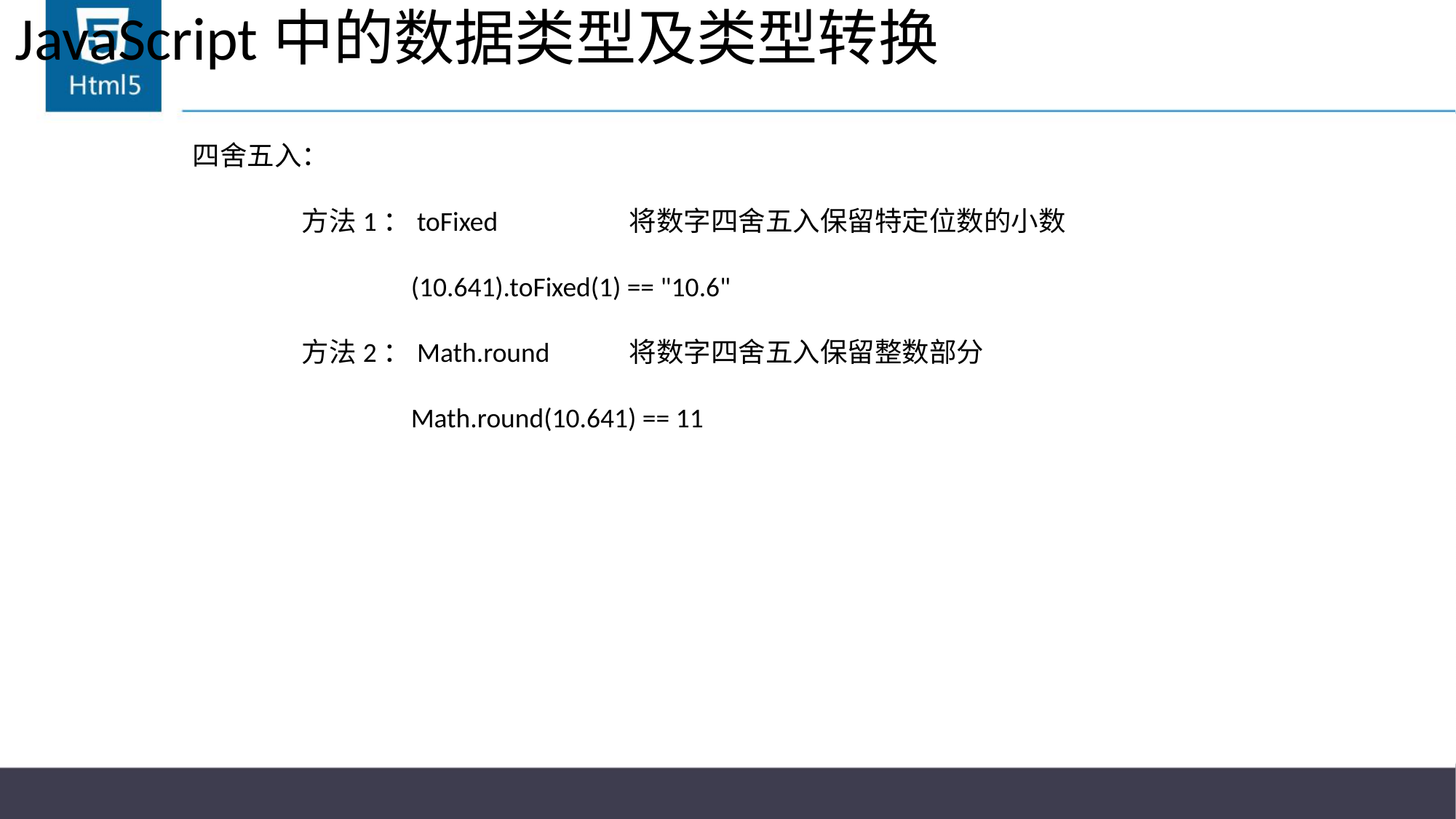

# JavaScript中的数据类型及类型转换
四舍五入：

	方法1：toFixed		将数字四舍五入保留特定位数的小数

		(10.641).toFixed(1) == "10.6"

	方法2：Math.round	将数字四舍五入保留整数部分
		Math.round(10.641) == 11